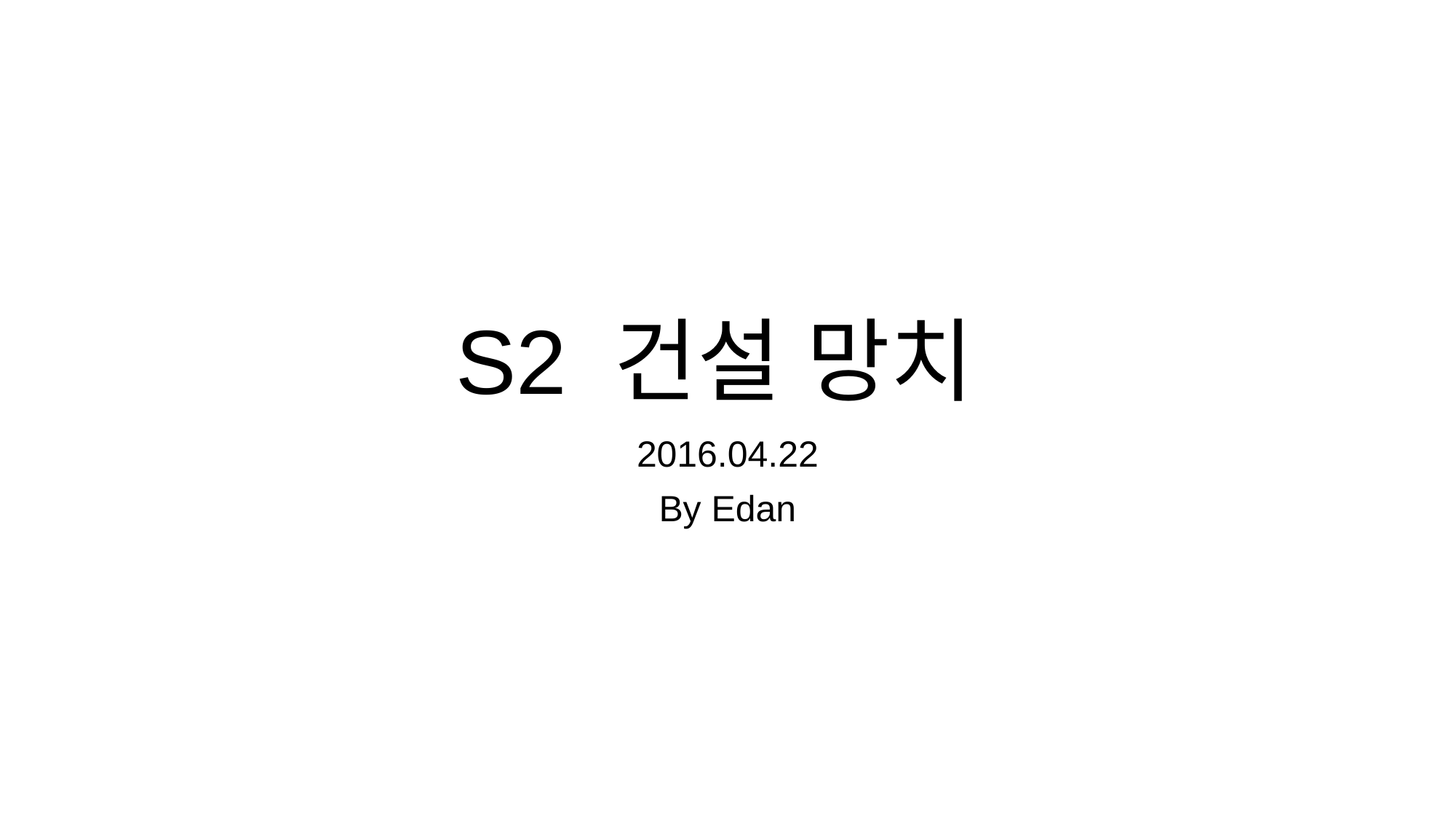

# S2 건설 망치
2016.04.22
By Edan